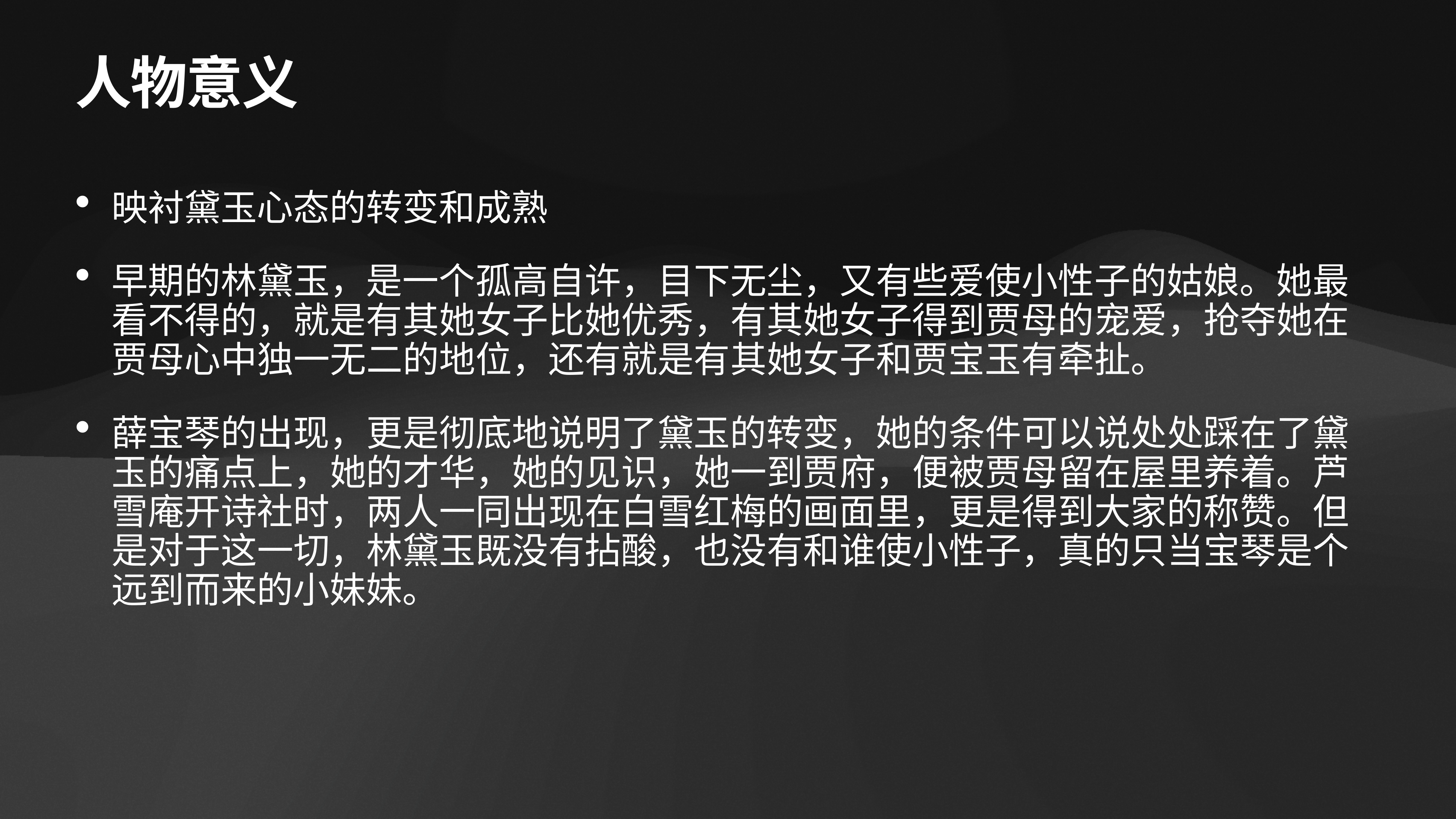

# 人物意义
映衬黛玉心态的转变和成熟
早期的林黛玉，是一个孤高自许，目下无尘，又有些爱使小性子的姑娘。她最看不得的，就是有其她女子比她优秀，有其她女子得到贾母的宠爱，抢夺她在贾母心中独一无二的地位，还有就是有其她女子和贾宝玉有牵扯。
薛宝琴的出现，更是彻底地说明了黛玉的转变，她的条件可以说处处踩在了黛玉的痛点上，她的才华，她的见识，她一到贾府，便被贾母留在屋里养着。芦雪庵开诗社时，两人一同出现在白雪红梅的画面里，更是得到大家的称赞。但是对于这一切，林黛玉既没有拈酸，也没有和谁使小性子，真的只当宝琴是个远到而来的小妹妹。